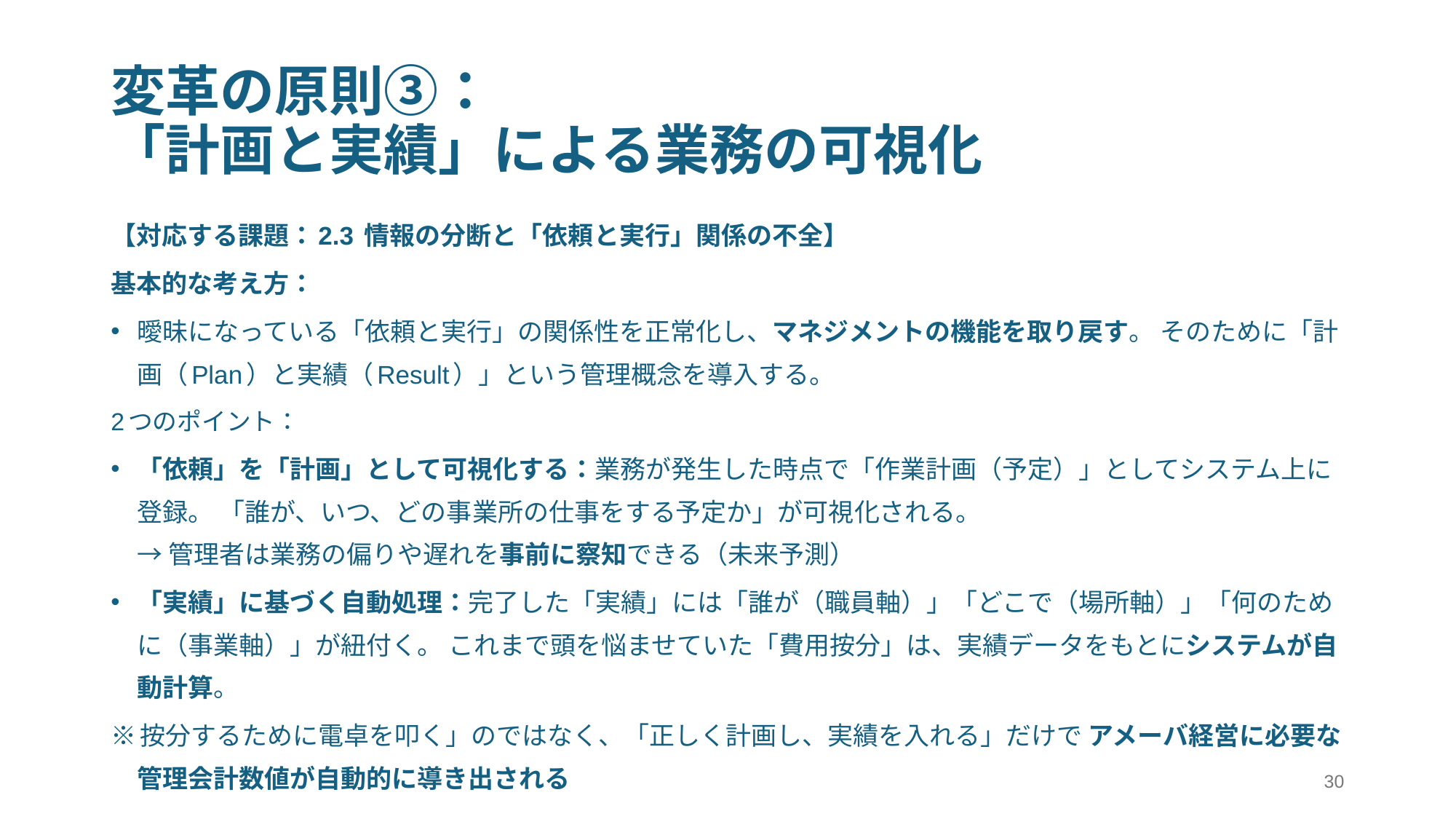

# 変革の原則③： 「計画と実績」による業務の可視化
【対応する課題：2.3 情報の分断と「依頼と実行」関係の不全】
基本的な考え方：
曖昧になっている「依頼と実行」の関係性を正常化し、マネジメントの機能を取り戻す。 そのために「計画（Plan）と実績（Result）」という管理概念を導入する。
2つのポイント：
「依頼」を「計画」として可視化する：業務が発生した時点で「作業計画（予定）」としてシステム上に登録。 「誰が、いつ、どの事業所の仕事をする予定か」が可視化される。
→ 管理者は業務の偏りや遅れを事前に察知できる（未来予測）
「実績」に基づく自動処理：完了した「実績」には「誰が（職員軸）」「どこで（場所軸）」「何のために（事業軸）」が紐付く。 これまで頭を悩ませていた「費用按分」は、実績データをもとにシステムが自動計算。
※按分するために電卓を叩く」のではなく、「正しく計画し、実績を入れる」だけで アメーバ経営に必要な管理会計数値が自動的に導き出される
30